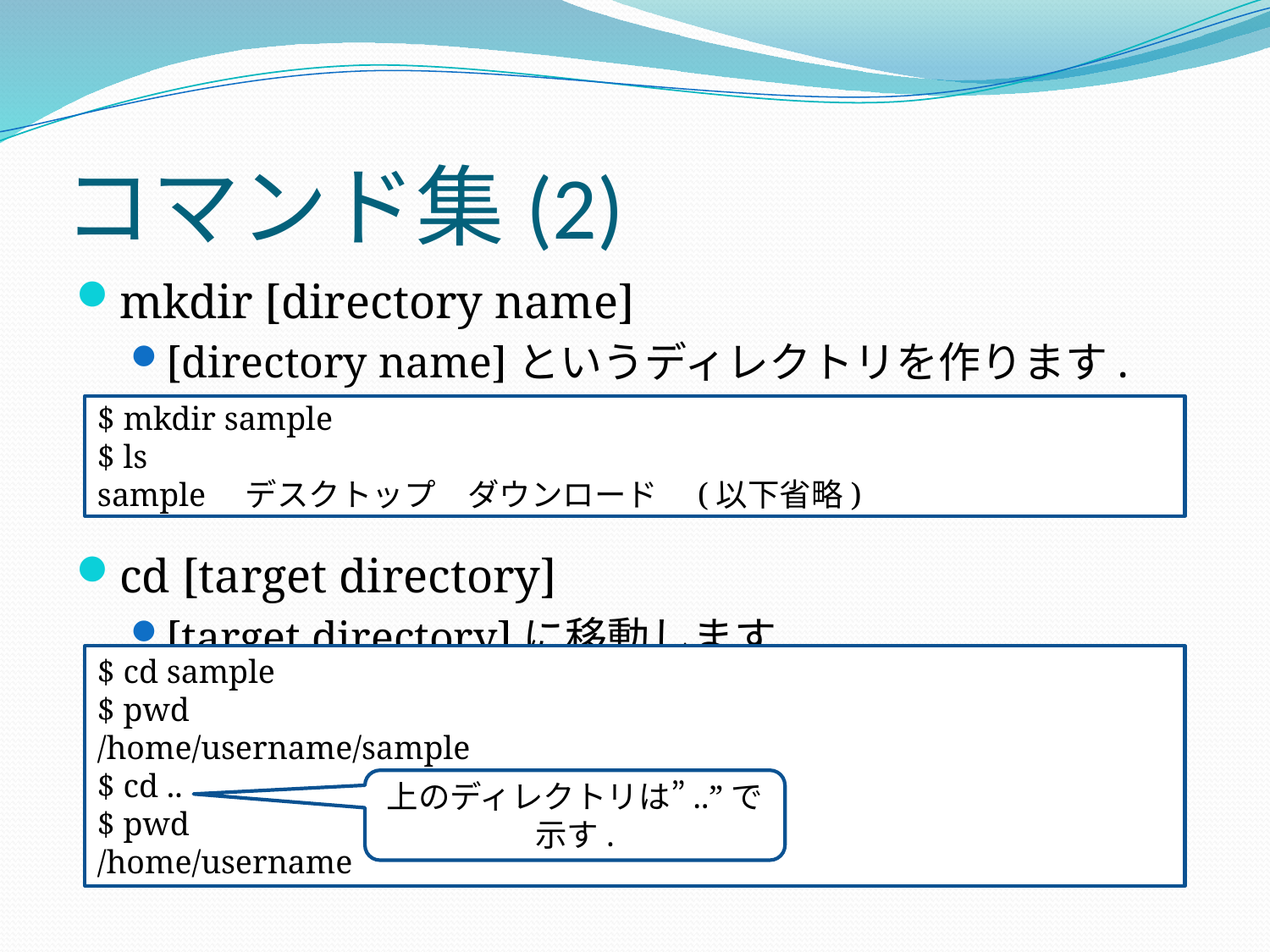

# コマンド集(2)
mkdir [directory name]
[directory name]というディレクトリを作ります.

cd [target directory]
[target directory]に移動します.

$ mkdir sample
$ ls
sample　デスクトップ　ダウンロード　(以下省略)
$ cd sample
$ pwd
/home/username/sample
$ cd ..
$ pwd
/home/username
上のディレクトリは”..”で示す.